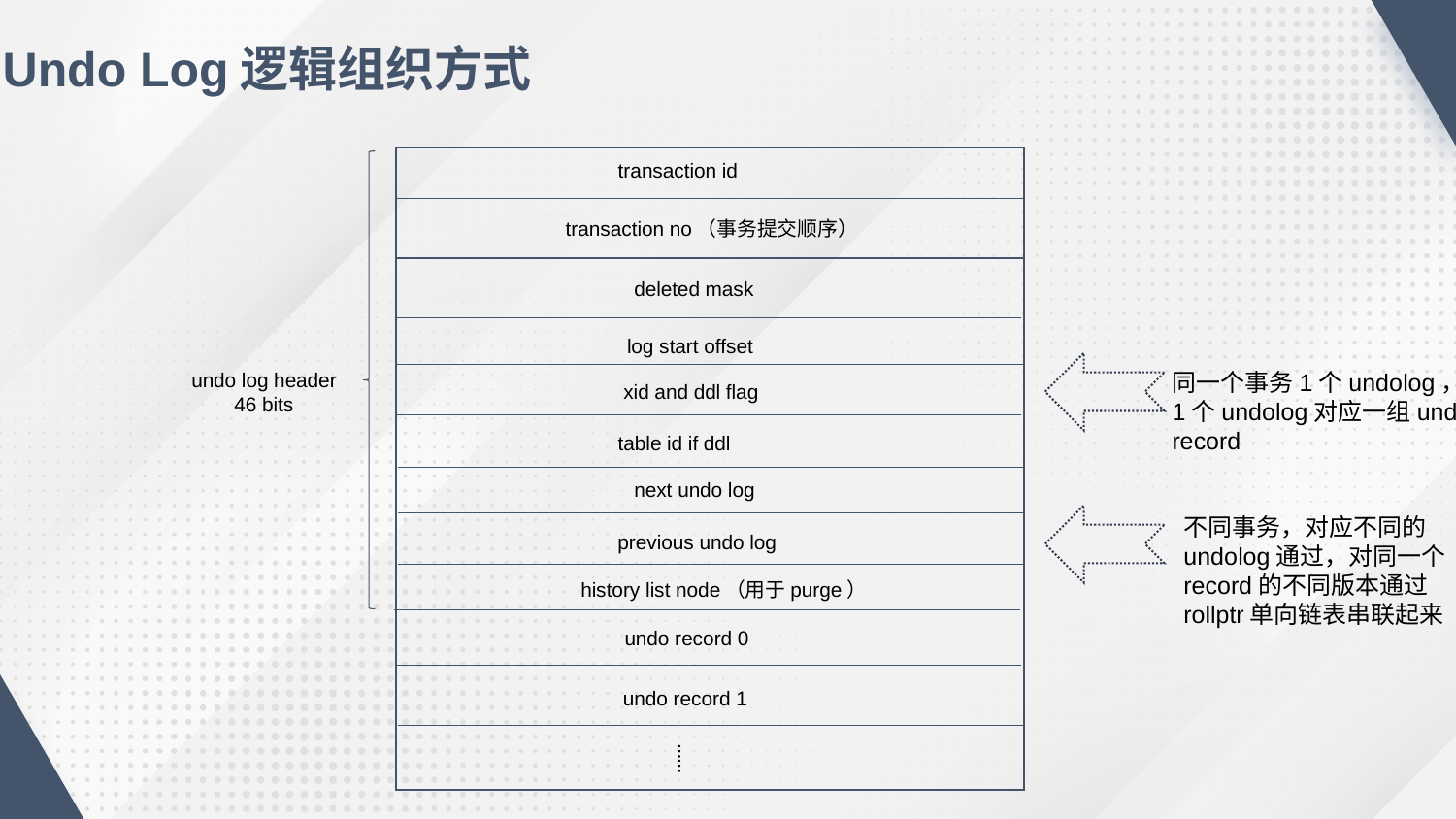

Undo Log逻辑组织方式

transaction id

transaction no（事务提交顺序）
deleted mask
log start offset

undo log header
46 bits
同一个事务1个undolog，
1个undolog对应一组undo
record
xid and ddl flag
table id if ddl
next undo log
不同事务，对应不同的
undolog通过，对同一个
record的不同版本通过
rollptr单向链表串联起来

previous undo log
history list node（用于purge）
undo record 0
undo record 1
……